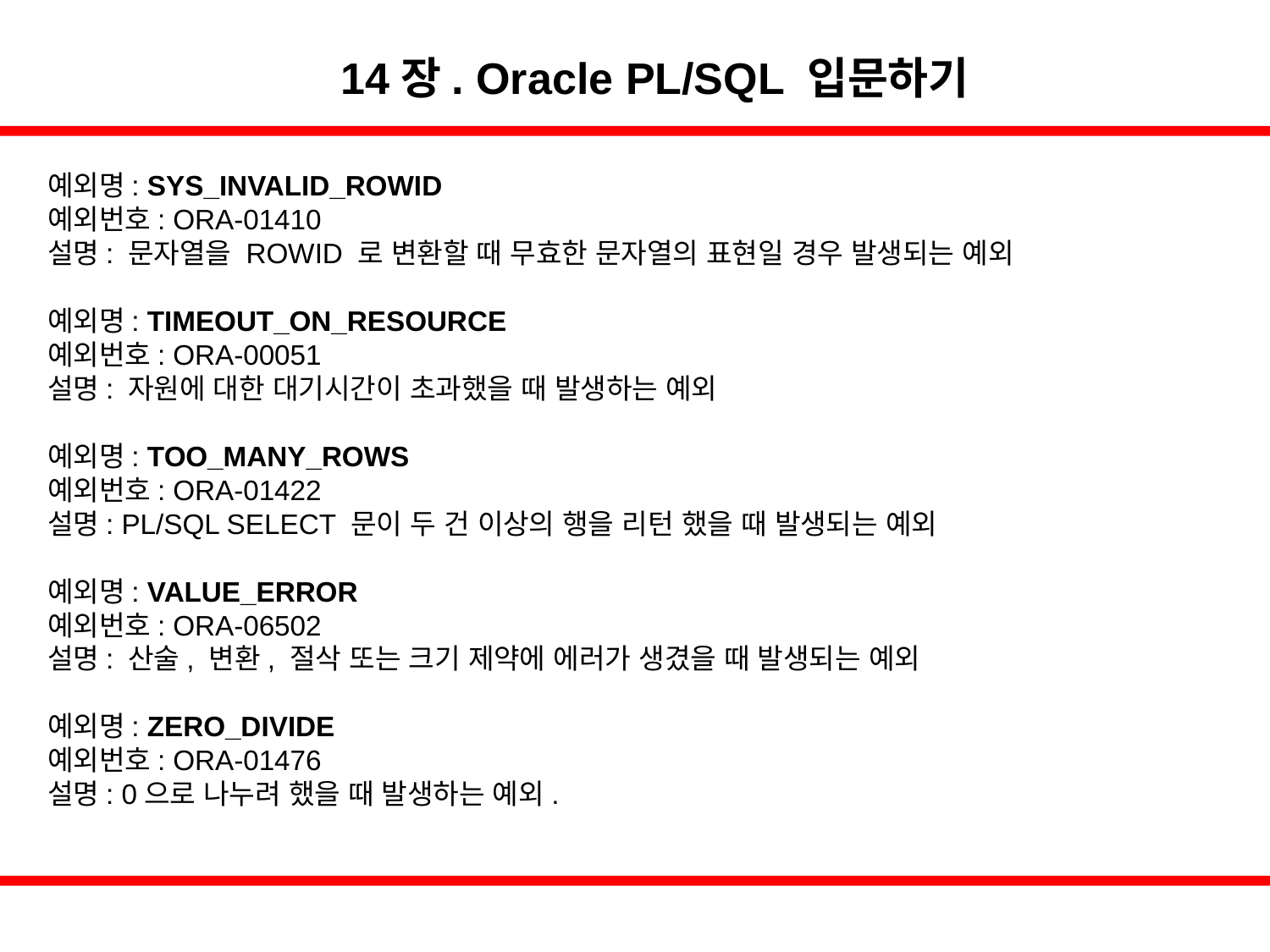

14장. Oracle PL/SQL 입문하기

예외명: SYS_INVALID_ROWID
예외번호: ORA-01410
설명: 문자열을 ROWID 로 변환할 때 무효한 문자열의 표현일 경우 발생되는 예외

예외명: TIMEOUT_ON_RESOURCE
예외번호: ORA-00051
설명: 자원에 대한 대기시간이 초과했을 때 발생하는 예외

예외명: TOO_MANY_ROWS
예외번호: ORA-01422
설명: PL/SQL SELECT 문이 두 건 이상의 행을 리턴 했을 때 발생되는 예외

예외명: VALUE_ERROR
예외번호: ORA-06502
설명: 산술, 변환, 절삭 또는 크기 제약에 에러가 생겼을 때 발생되는 예외

예외명: ZERO_DIVIDE
예외번호: ORA-01476
설명: 0으로 나누려 했을 때 발생하는 예외.